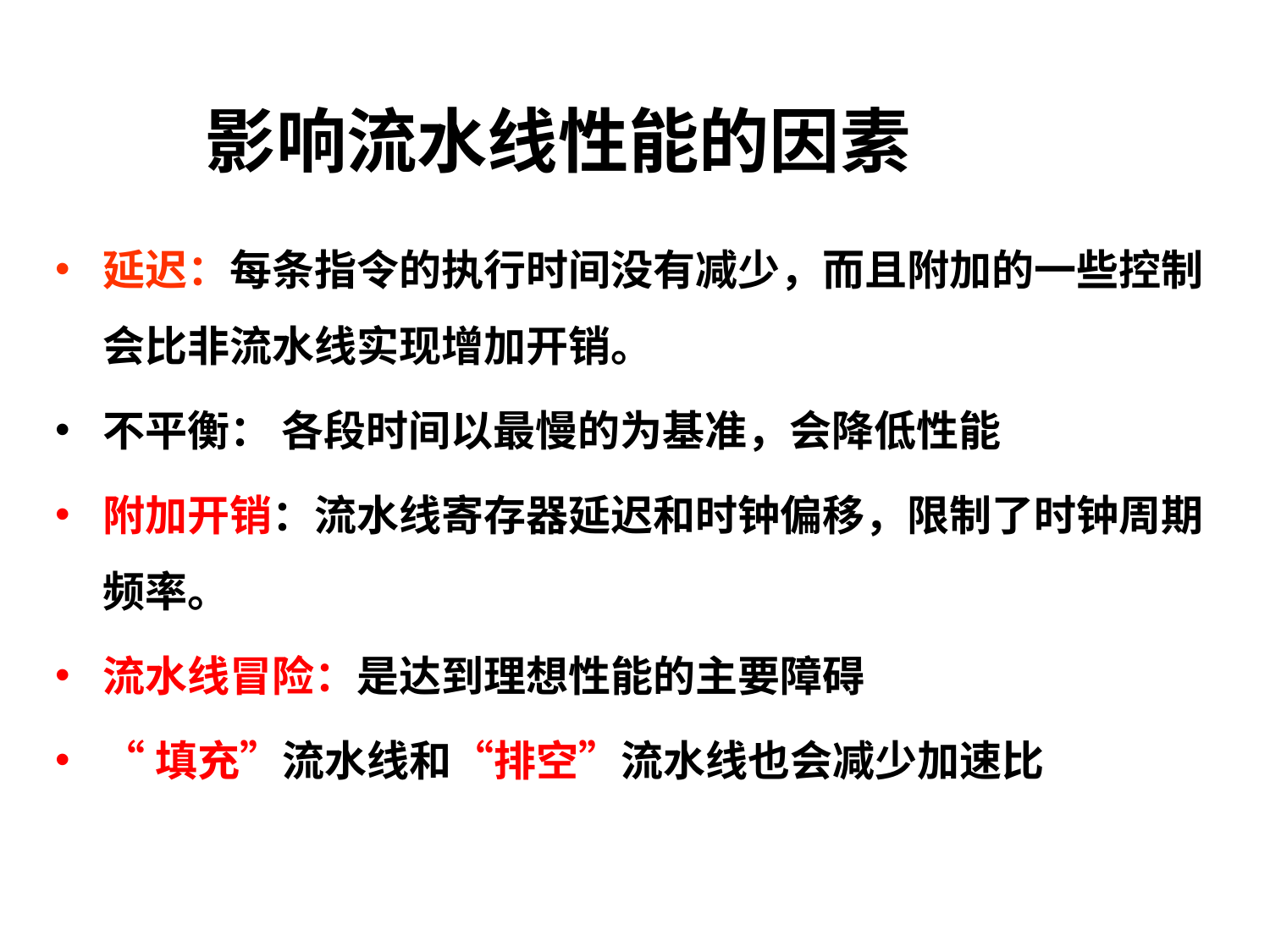

# 影响流水线性能的因素
延迟：每条指令的执行时间没有减少，而且附加的一些控制会比非流水线实现增加开销。
不平衡： 各段时间以最慢的为基准，会降低性能
附加开销：流水线寄存器延迟和时钟偏移，限制了时钟周期频率。
流水线冒险：是达到理想性能的主要障碍
“填充”流水线和“排空”流水线也会减少加速比
85